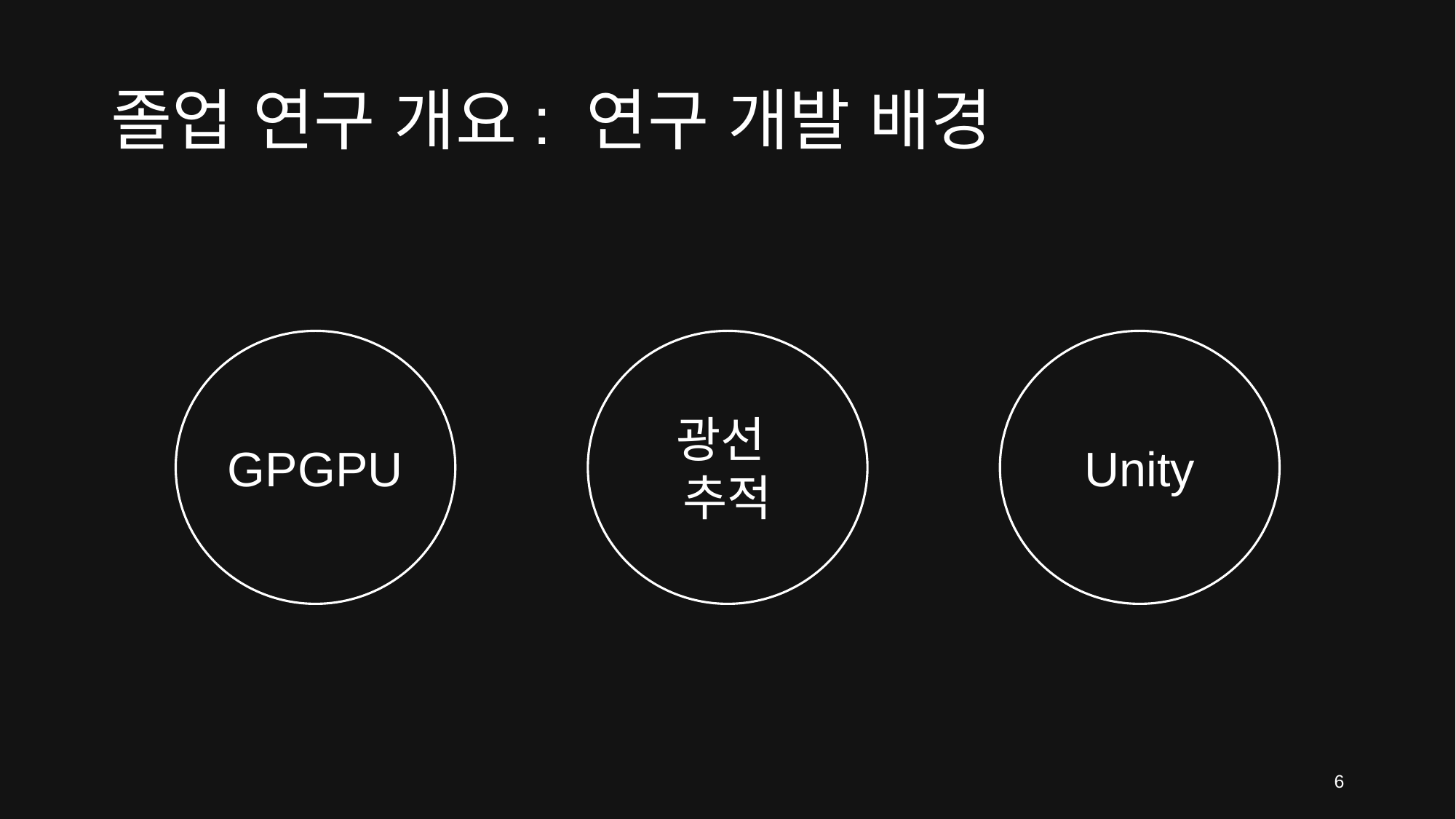

# 졸업 연구 개요: 연구 개발 배경
GPGPU
광선
추적
Unity
6